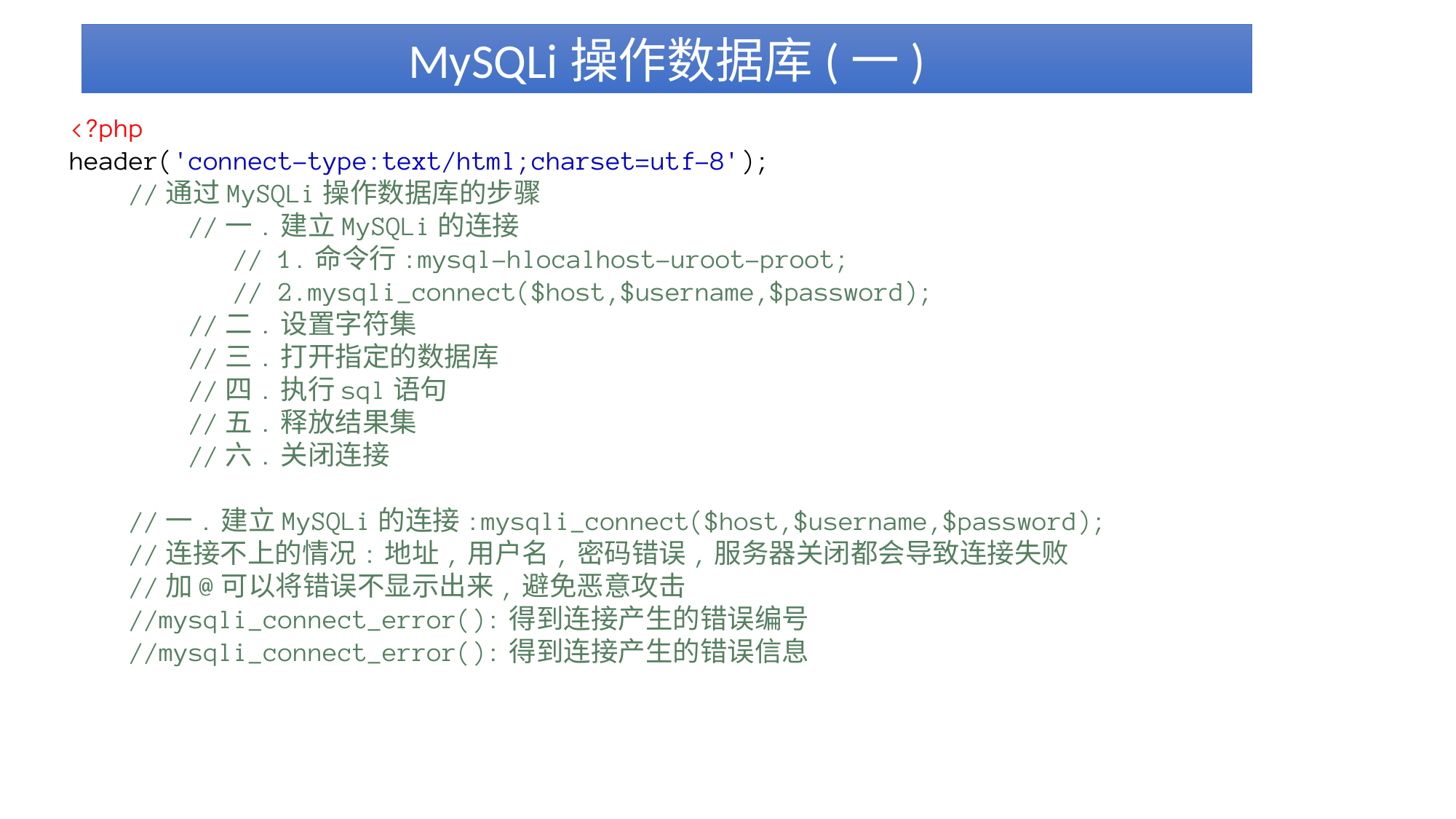

MySQLi操作数据库(一)
<?php
header('connect-type:text/html;charset=utf-8');
    //通过MySQLi操作数据库的步骤
        //一.建立MySQLi的连接
           // 1.命令行:mysql-hlocalhost-uroot-proot;
           // 2.mysqli_connect($host,$username,$password);
        //二.设置字符集
        //三.打开指定的数据库
        //四.执行sql语句
        //五.释放结果集
        //六.关闭连接

    //一.建立MySQLi的连接:mysqli_connect($host,$username,$password);
    //连接不上的情况:地址,用户名,密码错误,服务器关闭都会导致连接失败
    //加@可以将错误不显示出来,避免恶意攻击
    //mysqli_connect_error():得到连接产生的错误编号
    //mysqli_connect_error():得到连接产生的错误信息